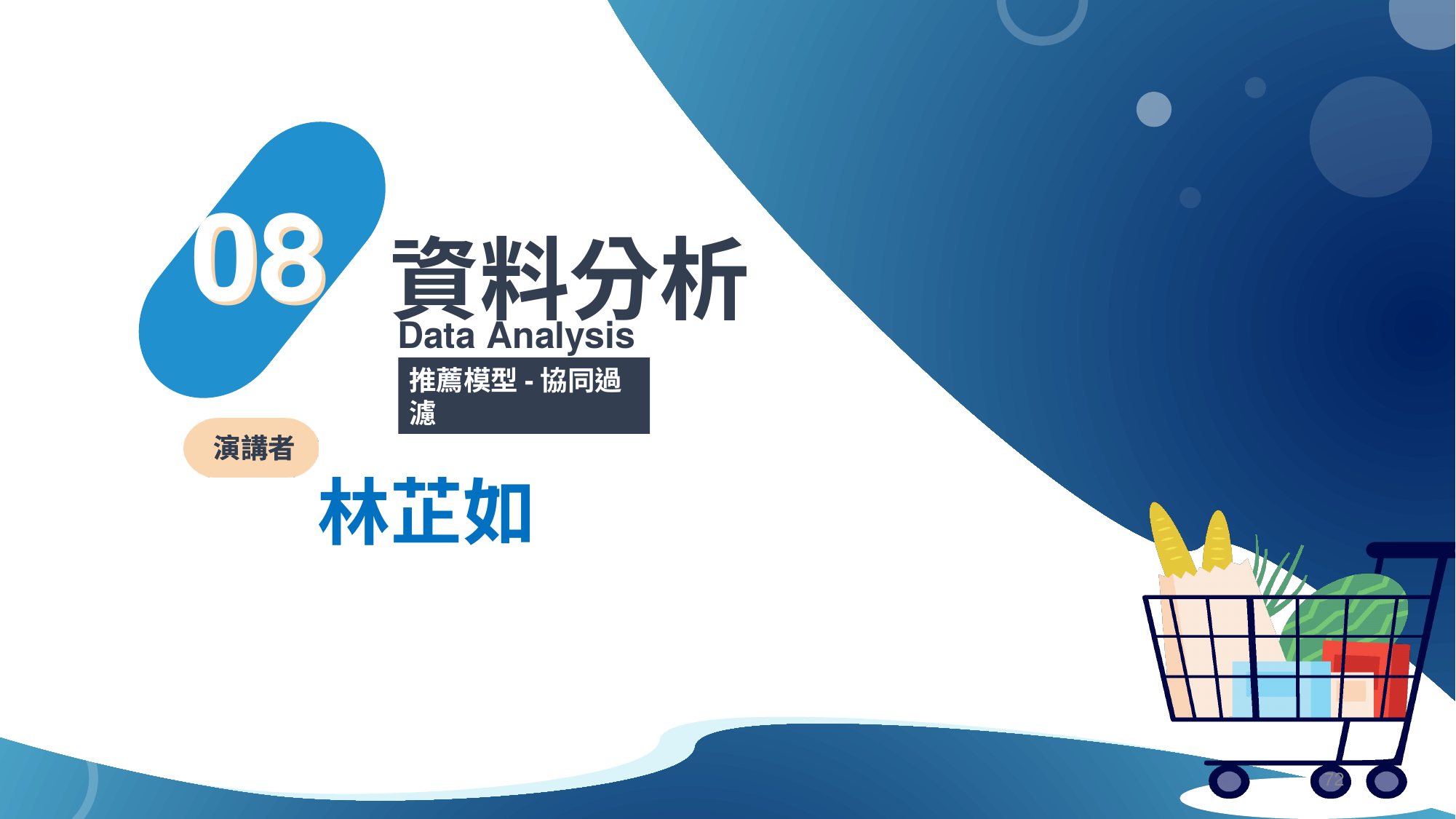

08
08
資料分析
Data Analysis
推薦模型-協同過濾
演講者
林芷如
72